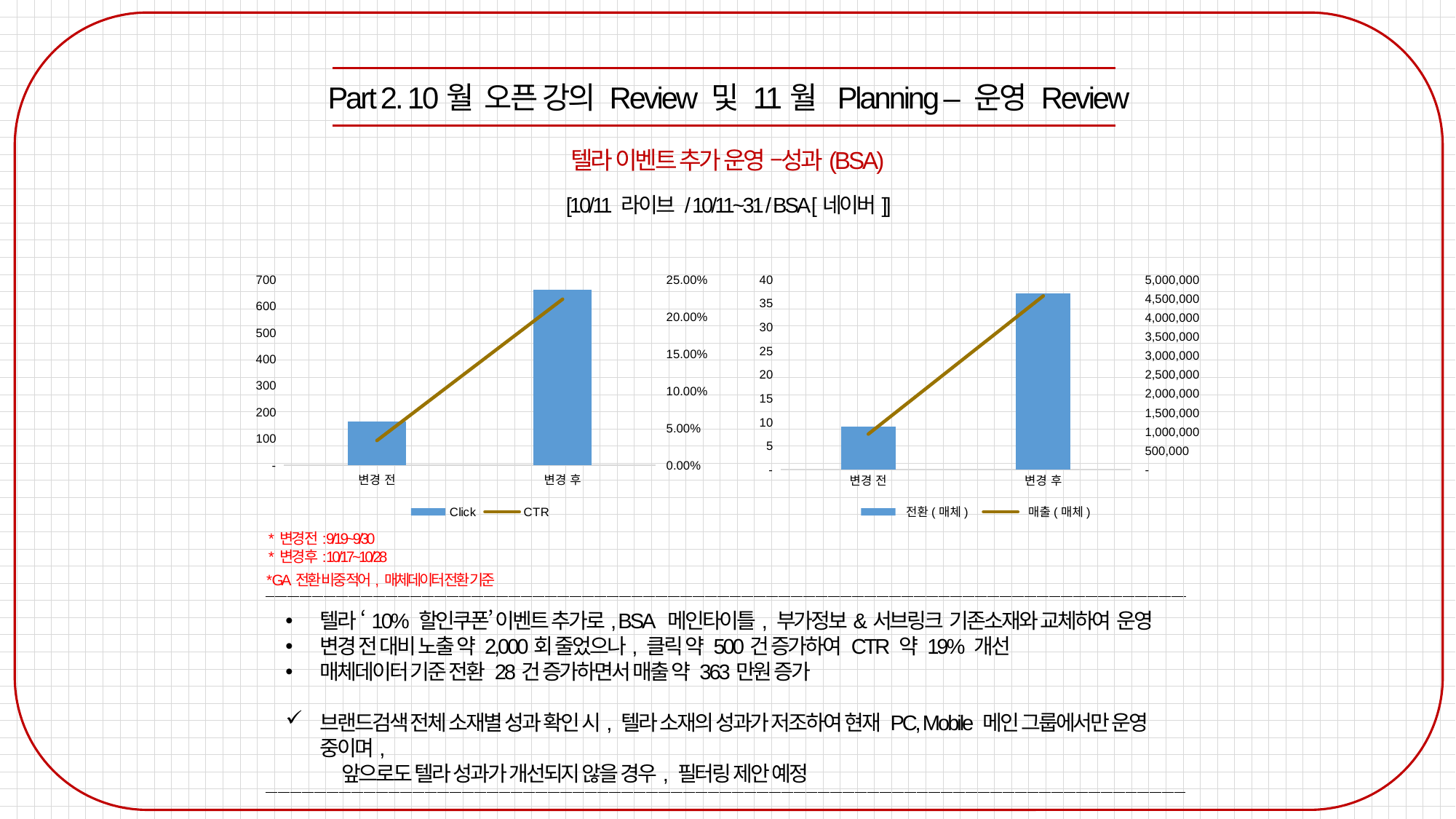

Part 2. 10월  오픈 강의 Review 및 11월  Planning – 운영 Review
텔라 이벤트 추가 운영 –성과(BSA)
[10/11 라이브 / 10/11~31 / BSA [네이버]]

### Chart

| Category | Click | CTR |
|---|---|---|
| 변경 전 | 165.0 | 0.033139184575215905 |
| 변경 후 | 661.0 | 0.22346179851250844 |

### Chart

| Category |  전환(매체)   |  매출(매체)   |
|---|---|---|
| 변경 전 | 9.0 | 934920.0 |
| 변경 후 | 37.0 | 4568350.0 |
* 변경 전: 9/19~9/30
* 변경 후: 10/17~10/28
* GA 전환 비중 적어, 매체데이터 전환 기준

텔라 ‘10% 할인쿠폰’ 이벤트 추가로, BSA  메인타이틀, 부가정보&서브링크  기존소재와 교체하여  운영
변경 전 대비 노출 약 2,000회 줄었으나, 클릭 약 500건 증가하여 CTR 약 19% 개선
매체데이터 기준 전환 28건 증가하면서 매출 약 363만원 증가

브랜드검색 전체 소재별 성과 확인 시, 텔라 소재의 성과가 저조하여 현재 PC, Mobile 메인 그룹에서만 운영 중이며,
             앞으로도 텔라 성과가 개선되지 않을 경우, 필터링 제안 예정